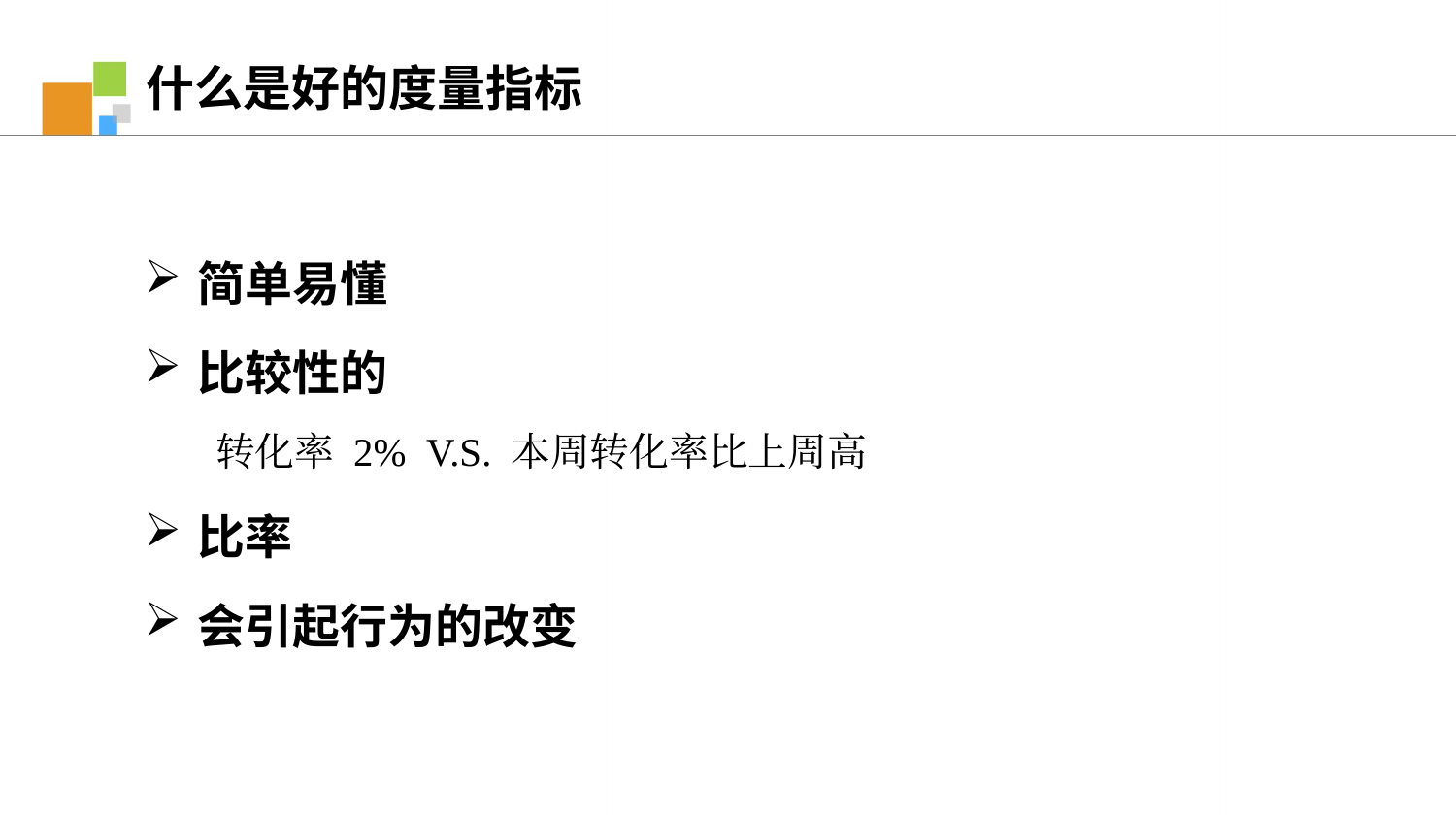

什么是好的度量指标
简单易懂
比较性的
转化率 2%  V.S. 本周转化率比上周高
比率
会引起行为的改变